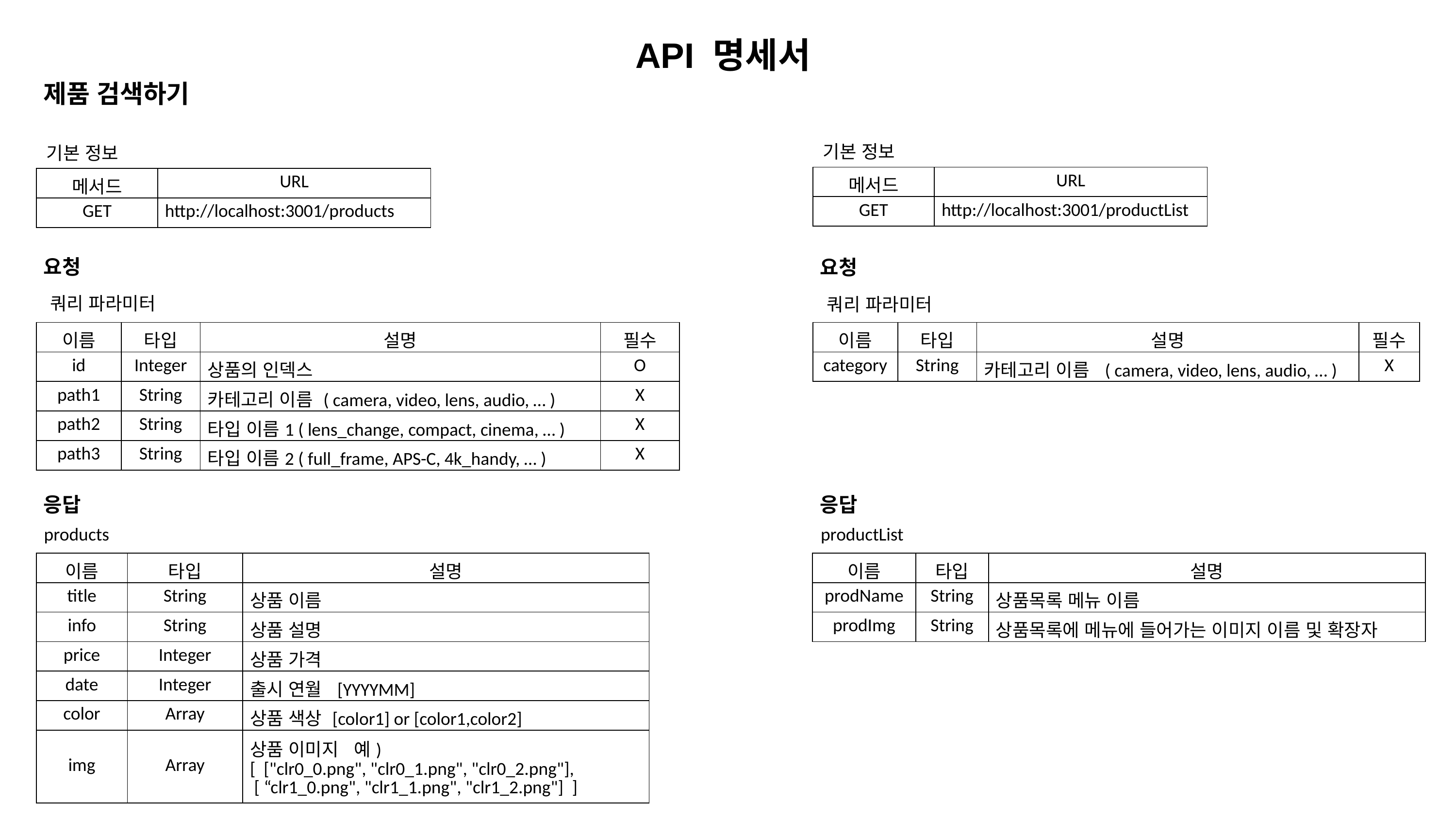

API 명세서
제품 검색하기
기본 정보
기본 정보
| 메서드 | URL |
| --- | --- |
| GET | http://localhost:3001/productList |
| 메서드 | URL |
| --- | --- |
| GET | http://localhost:3001/products |
요청
요청
쿼리 파라미터
쿼리 파라미터
| 이름 | 타입 | 설명 | 필수 |
| --- | --- | --- | --- |
| id | Integer | 상품의 인덱스 | O |
| path1 | String | 카테고리 이름 ( camera, video, lens, audio, … ) | X |
| path2 | String | 타입 이름1 ( lens\_change, compact, cinema, … ) | X |
| path3 | String | 타입 이름2 ( full\_frame, APS-C, 4k\_handy, … ) | X |
| 이름 | 타입 | 설명 | 필수 |
| --- | --- | --- | --- |
| category | String | 카테고리 이름 ( camera, video, lens, audio, … ) | X |
응답
응답
products
productList
| 이름 | 타입 | 설명 |
| --- | --- | --- |
| title | String | 상품 이름 |
| info | String | 상품 설명 |
| price | Integer | 상품 가격 |
| date | Integer | 출시 연월 [YYYYMM] |
| color | Array | 상품 색상 [color1] or [color1,color2] |
| img | Array | 상품 이미지 예) [  ["clr0\_0.png", "clr0\_1.png", "clr0\_2.png"], [ “clr1\_0.png", "clr1\_1.png", "clr1\_2.png"]  ] |
| 이름 | 타입 | 설명 |
| --- | --- | --- |
| prodName | String | 상품목록 메뉴 이름 |
| prodImg | String | 상품목록에 메뉴에 들어가는 이미지 이름 및 확장자 |